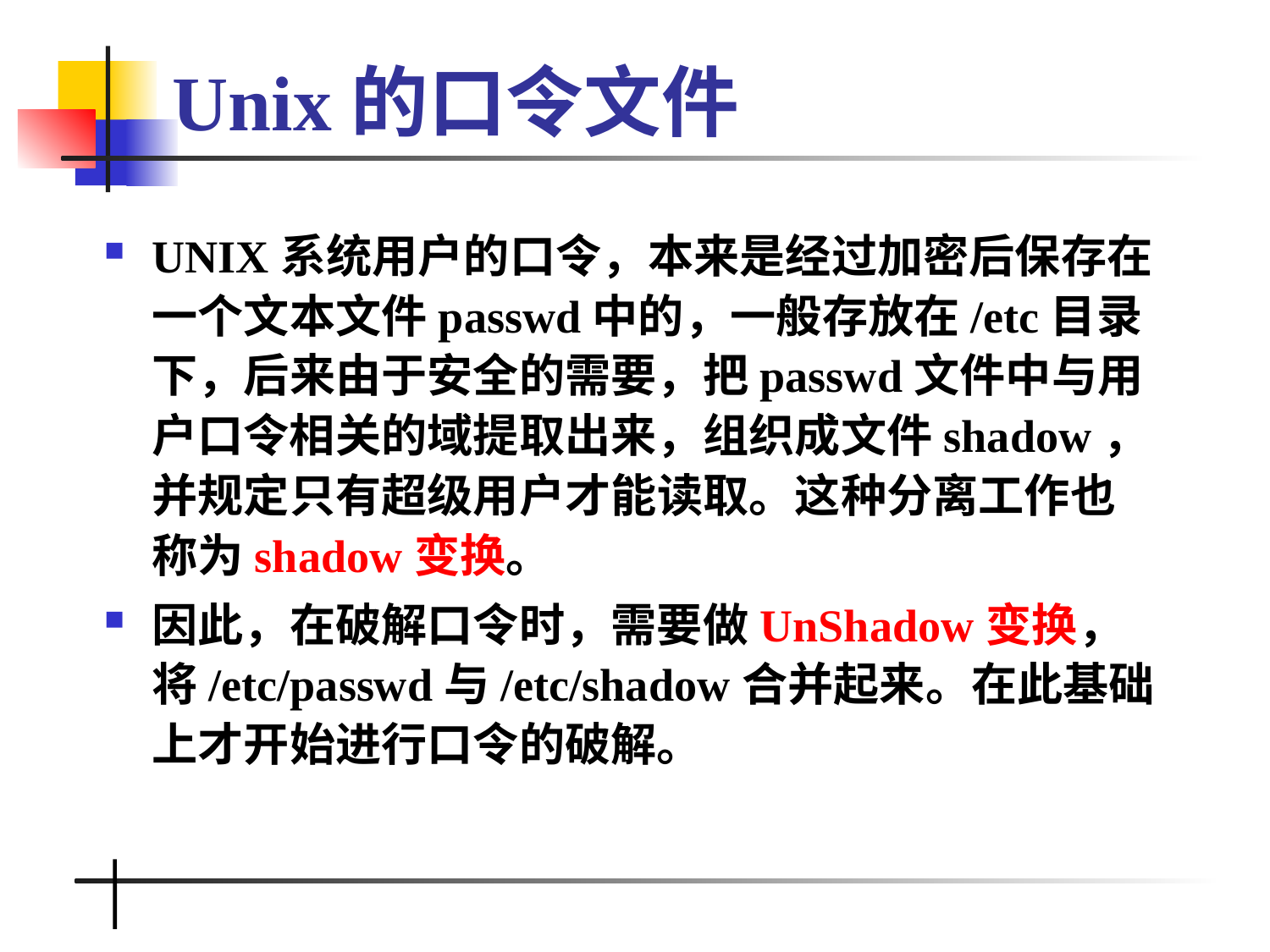

# Unix的口令文件
UNIX系统用户的口令，本来是经过加密后保存在一个文本文件passwd中的，一般存放在/etc目录下，后来由于安全的需要，把passwd文件中与用户口令相关的域提取出来，组织成文件shadow，并规定只有超级用户才能读取。这种分离工作也称为shadow变换。
因此，在破解口令时，需要做UnShadow变换，将/etc/passwd与/etc/shadow合并起来。在此基础上才开始进行口令的破解。